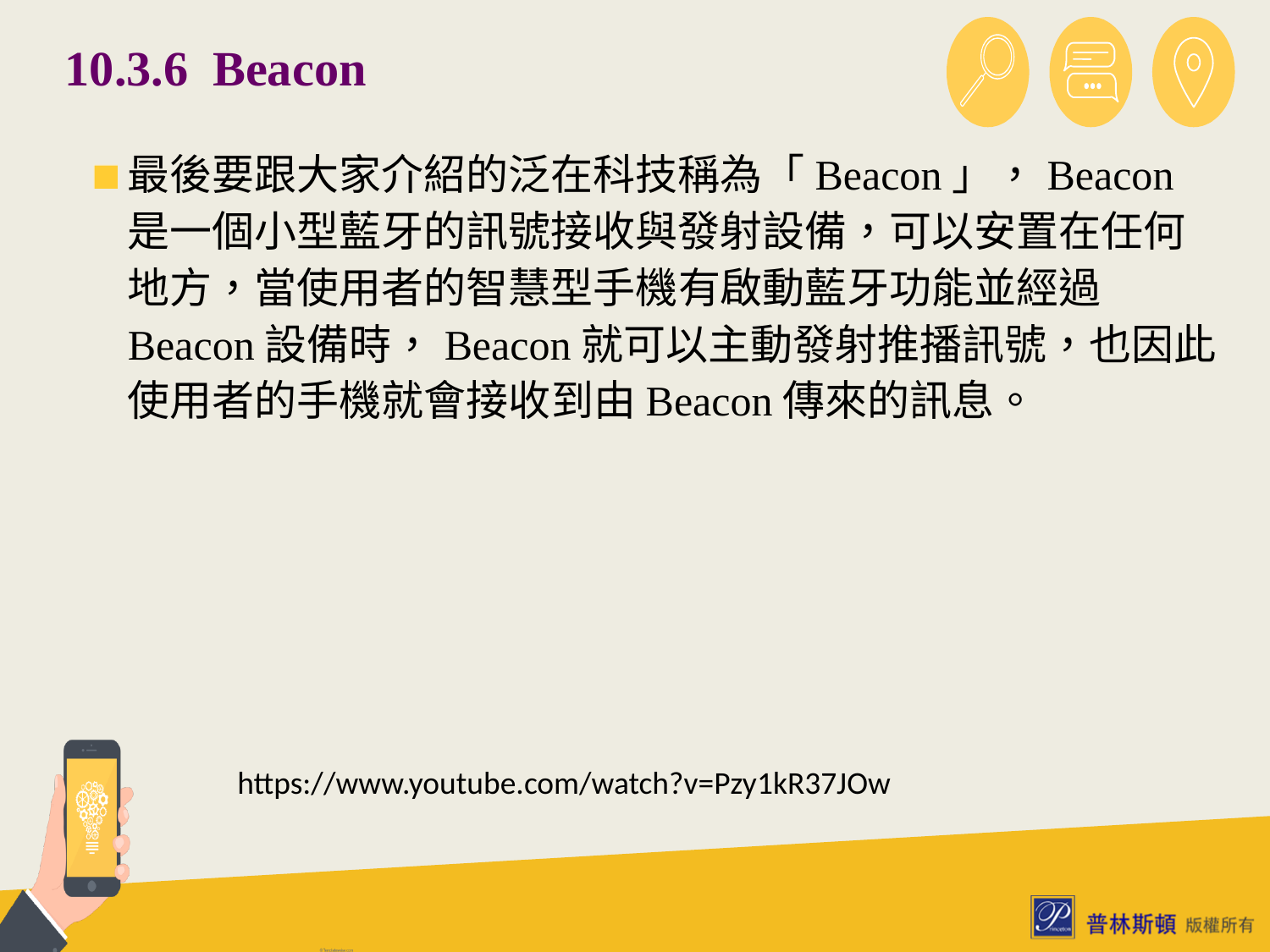

# 10.3.6  Beacon
最後要跟大家介紹的泛在科技稱為「Beacon」，Beacon是一個小型藍牙的訊號接收與發射設備，可以安置在任何地方，當使用者的智慧型手機有啟動藍牙功能並經過Beacon設備時，Beacon就可以主動發射推播訊號，也因此使用者的手機就會接收到由Beacon傳來的訊息。
https://www.youtube.com/watch?v=Pzy1kR37JOw